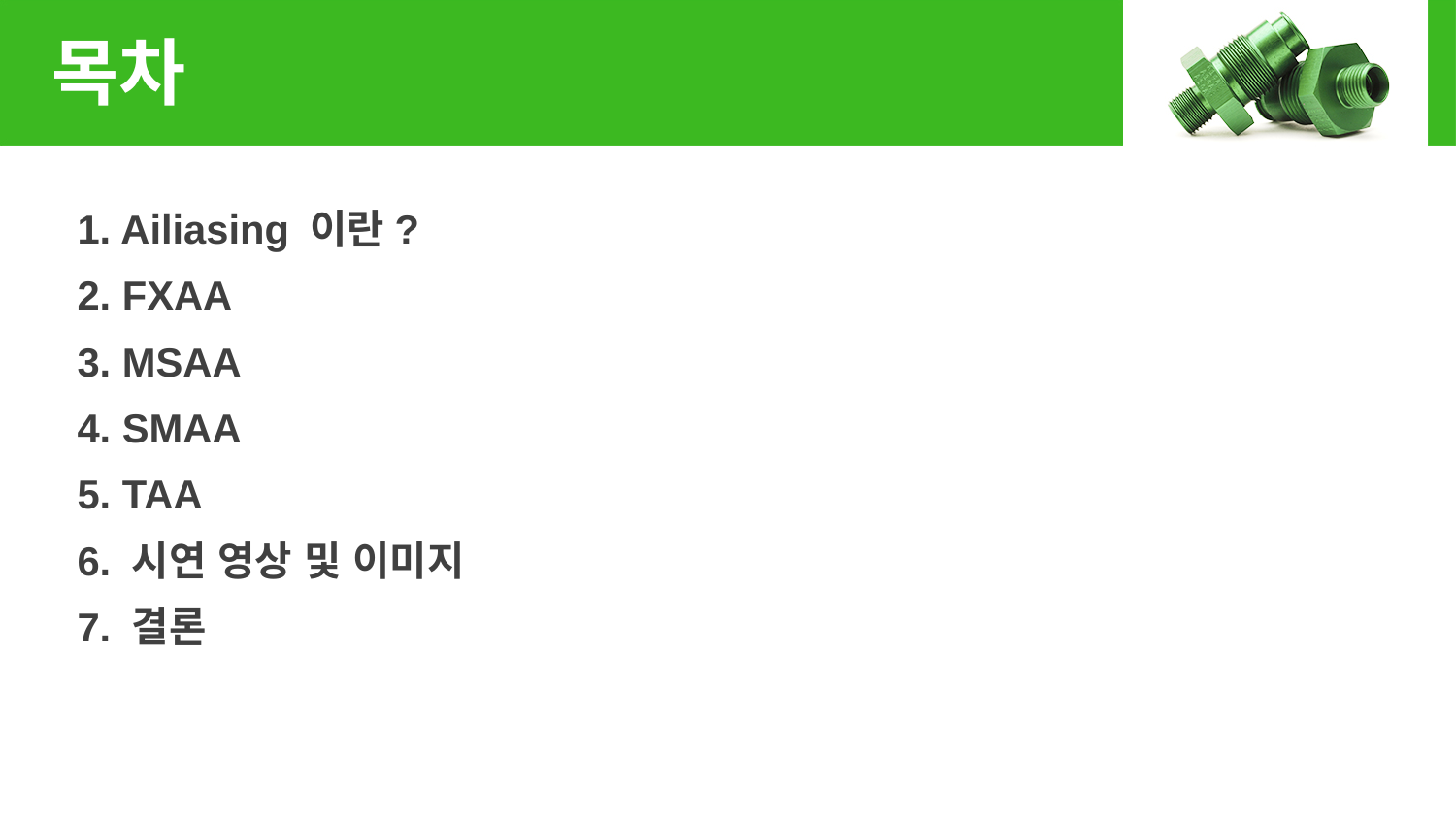

# 목차
1. Ailiasing 이란?
2. FXAA
3. MSAA
4. SMAA
5. TAA
6. 시연 영상 및 이미지
7. 결론